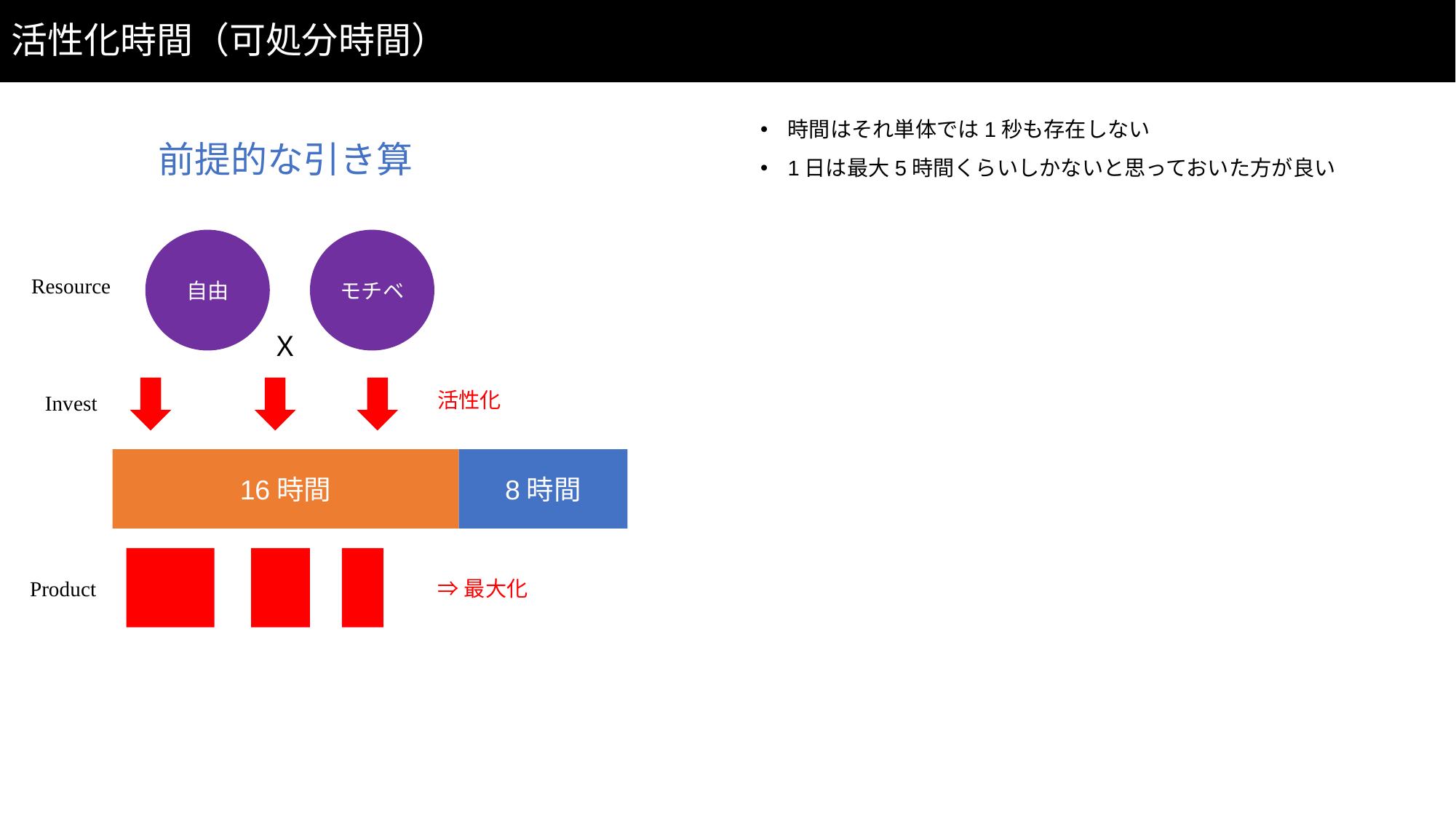

# 活性化時間（可処分時間）
時間はそれ単体では1秒も存在しない
1日は最大5時間くらいしかないと思っておいた方が良い
前提的な引き算
モチベ
自由
Resource
Ｘ
活性化

Invest
16時間
8時間

Product
⇒最大化